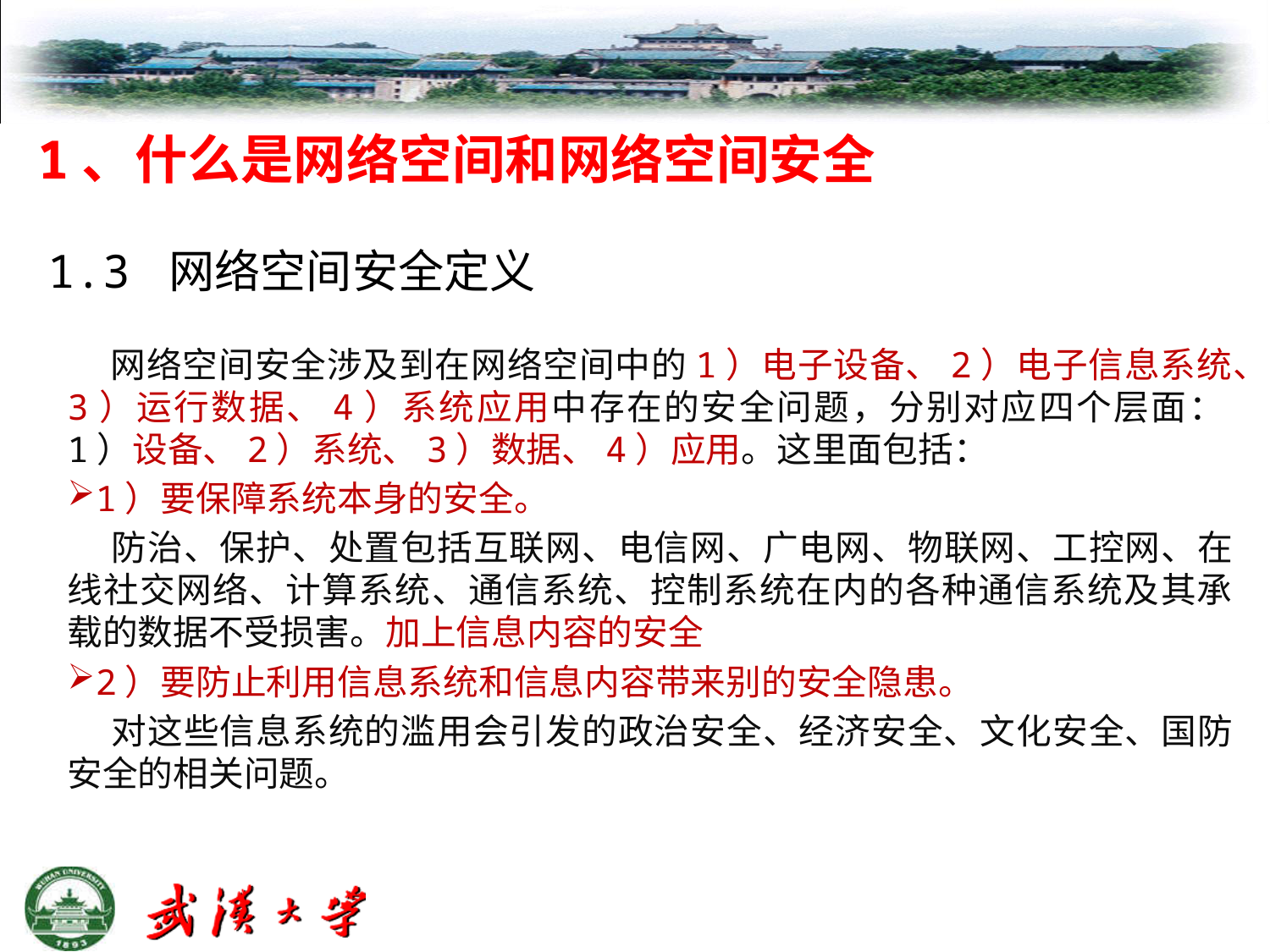

# 1、什么是网络空间和网络空间安全
1.3 网络空间安全定义
    网络空间安全涉及到在网络空间中的1）电子设备、2）电子信息系统、3）运行数据、4）系统应用中存在的安全问题，分别对应四个层面：1）设备、2）系统、3）数据、4）应用。这里面包括：
1）要保障系统本身的安全。
    防治、保护、处置包括互联网、电信网、广电网、物联网、工控网、在线社交网络、计算系统、通信系统、控制系统在内的各种通信系统及其承载的数据不受损害。加上信息内容的安全
2）要防止利用信息系统和信息内容带来别的安全隐患。
    对这些信息系统的滥用会引发的政治安全、经济安全、文化安全、国防安全的相关问题。